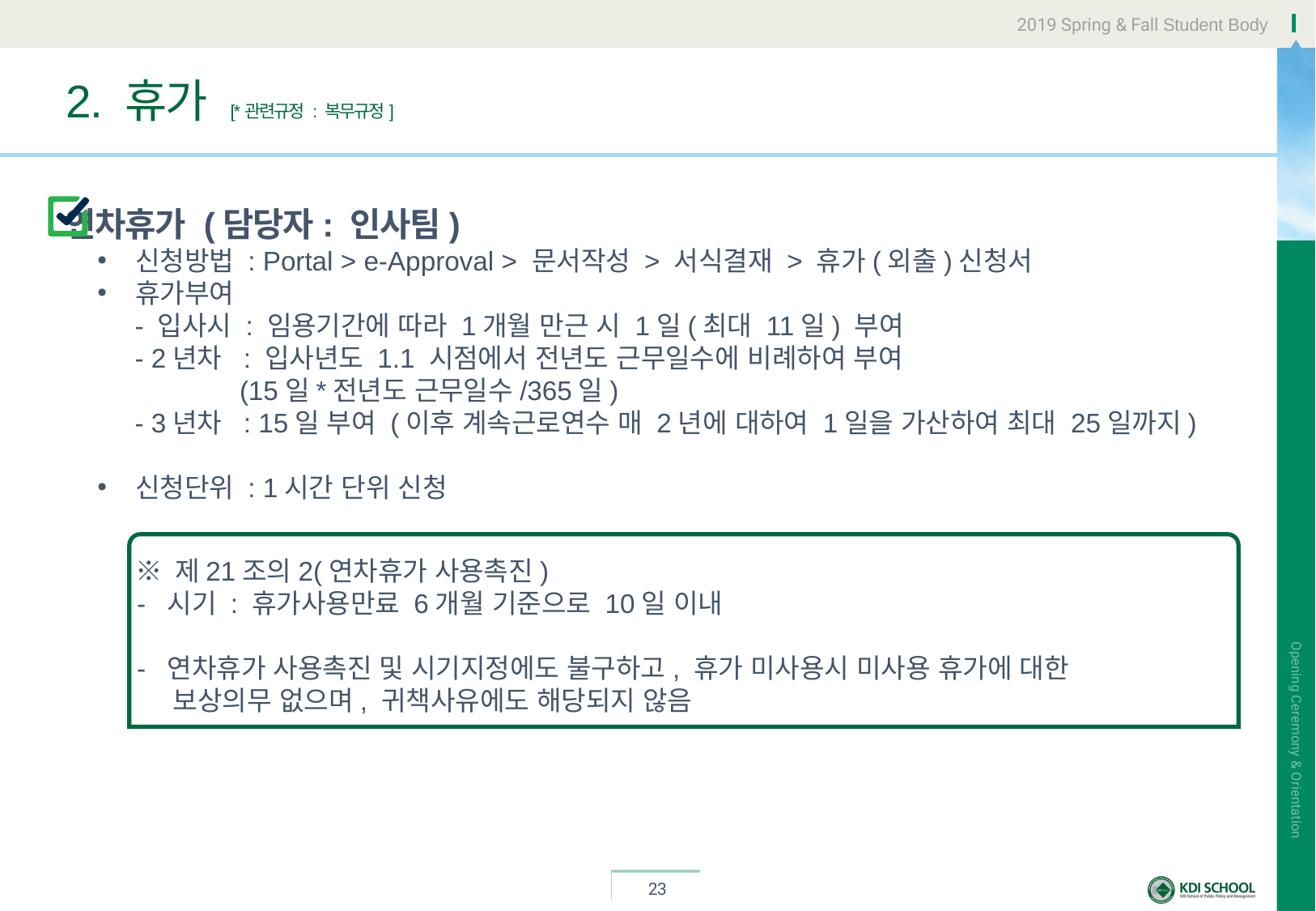

# 2. 휴가 [*관련규정 : 복무규정]
연차휴가 (담당자: 인사팀)

신청방법 : Portal > e-Approval > 문서작성 > 서식결재 > 휴가(외출)신청서
휴가부여
     - 입사시 : 임용기간에 따라 1개월 만근 시 1일(최대 11일) 부여
     - 2년차  : 입사년도 1.1 시점에서 전년도 근무일수에 비례하여 부여
                   (15일*전년도 근무일수/365일)
     - 3년차  : 15일 부여 (이후 계속근로연수 매 2년에 대하여 1일을 가산하여 최대 25일까지)

신청단위 : 1시간 단위 신청

 ※ 제21조의2(연차휴가 사용촉진)
 -  시기 : 휴가사용만료 6개월 기준으로 10일 이내

 -  연차휴가 사용촉진 및 시기지정에도 불구하고, 휴가 미사용시 미사용 휴가에 대한
     보상의무 없으며, 귀책사유에도 해당되지 않음